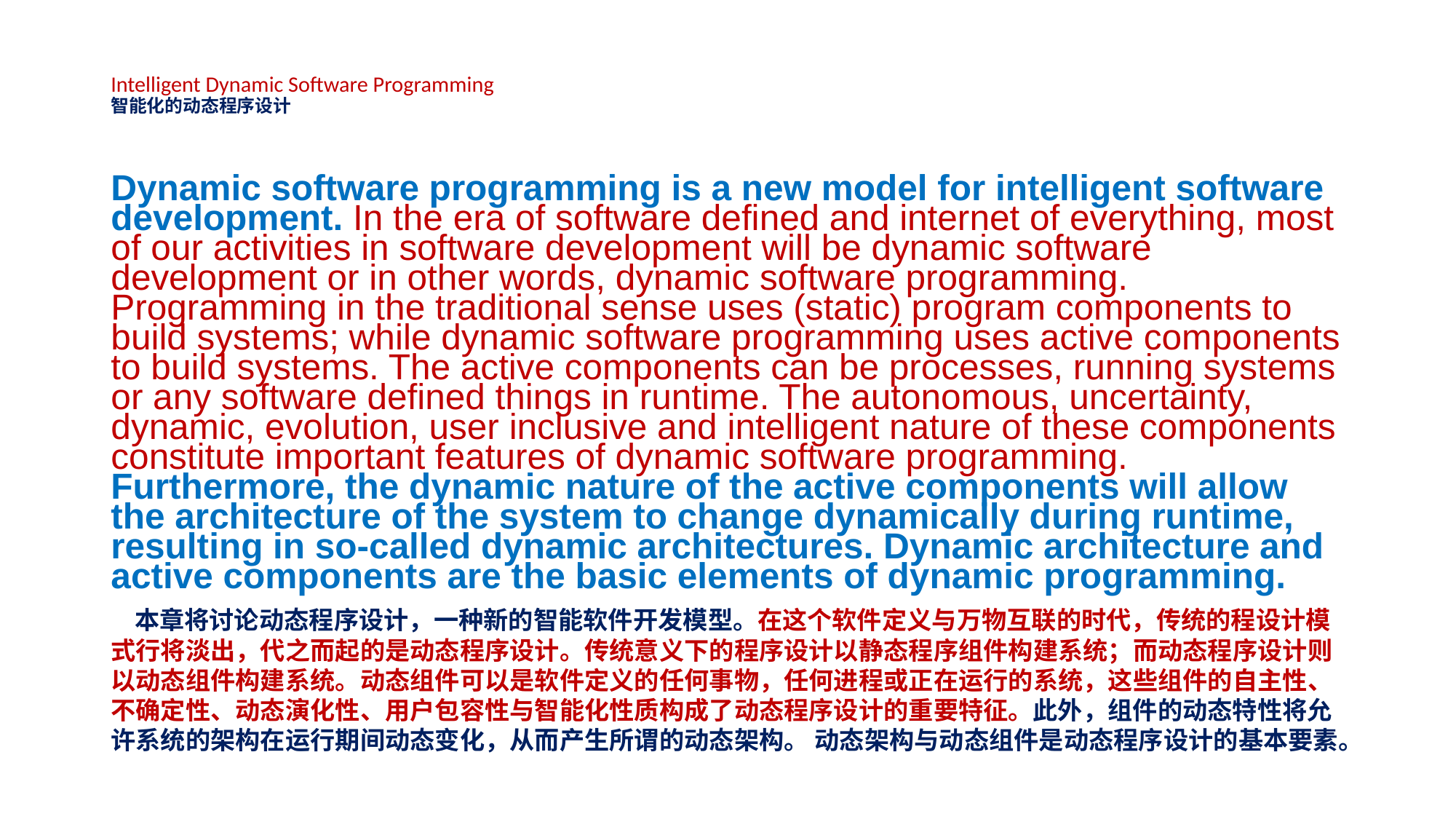

# Intelligent Dynamic Software Programming 智能化的动态程序设计
Dynamic software programming is a new model for intelligent software development. In the era of software defined and internet of everything, most of our activities in software development will be dynamic software development or in other words, dynamic software programming. Programming in the traditional sense uses (static) program components to build systems; while dynamic software programming uses active components to build systems. The active components can be processes, running systems or any software defined things in runtime. The autonomous, uncertainty, dynamic, evolution, user inclusive and intelligent nature of these components constitute important features of dynamic software programming. Furthermore, the dynamic nature of the active components will allow the architecture of the system to change dynamically during runtime, resulting in so-called dynamic architectures. Dynamic architecture and active components are the basic elements of dynamic programming.
   本章将讨论动态程序设计，一种新的智能软件开发模型。在这个软件定义与万物互联的时代，传统的程设计模式行将淡出，代之而起的是动态程序设计。传统意义下的程序设计以静态程序组件构建系统；而动态程序设计则以动态组件构建系统。动态组件可以是软件定义的任何事物，任何进程或正在运行的系统，这些组件的自主性、不确定性、动态演化性、用户包容性与智能化性质构成了动态程序设计的重要特征。此外，组件的动态特性将允许系统的架构在运行期间动态变化，从而产生所谓的动态架构。 动态架构与动态组件是动态程序设计的基本要素。